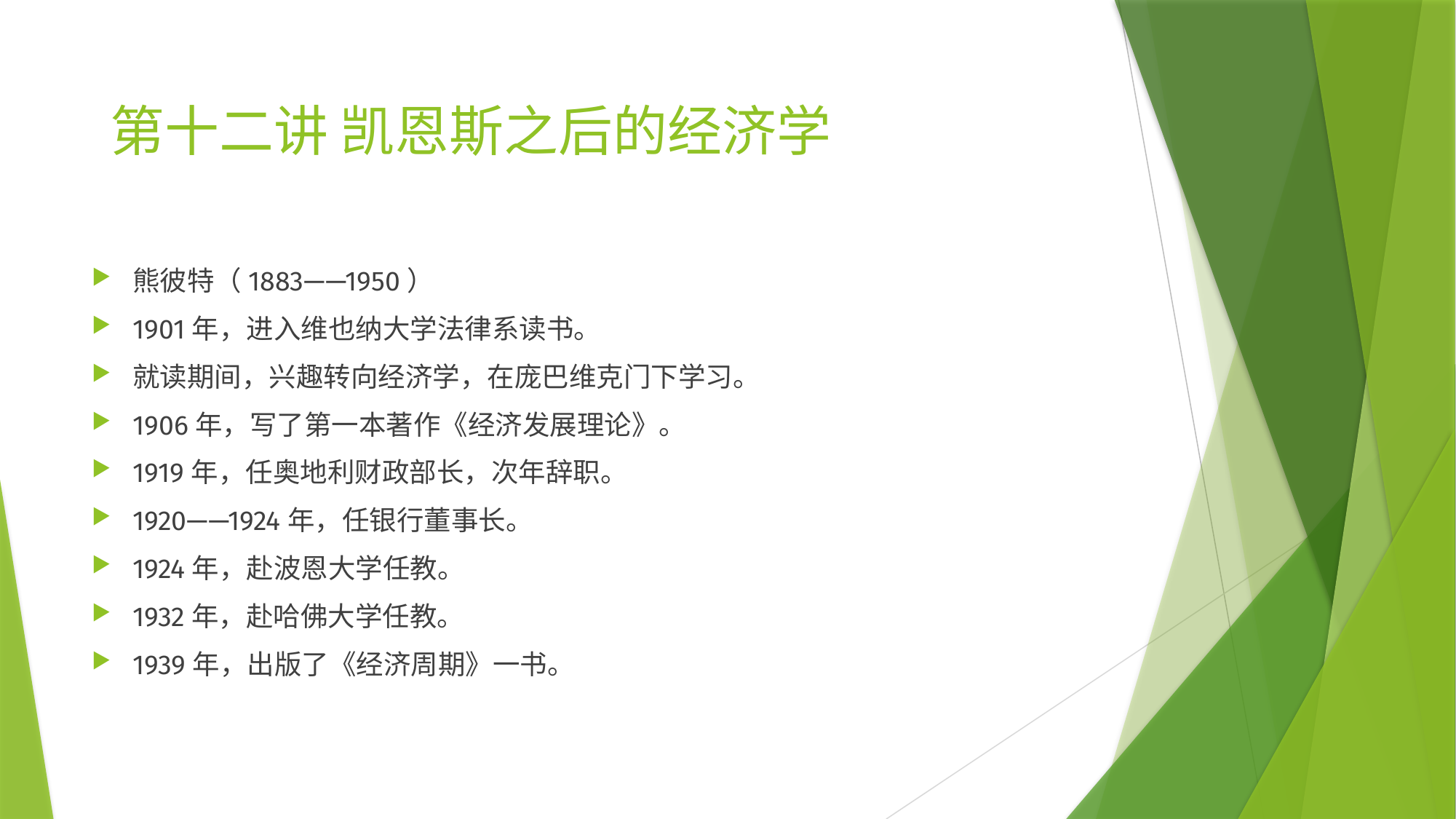

第十二讲 凯恩斯之后的经济学
熊彼特（1883——1950）
1901年，进入维也纳大学法律系读书。
就读期间，兴趣转向经济学，在庞巴维克门下学习。
1906年，写了第一本著作《经济发展理论》。
1919年，任奥地利财政部长，次年辞职。
1920——1924年，任银行董事长。
1924年，赴波恩大学任教。
1932年，赴哈佛大学任教。
1939年，出版了《经济周期》一书。